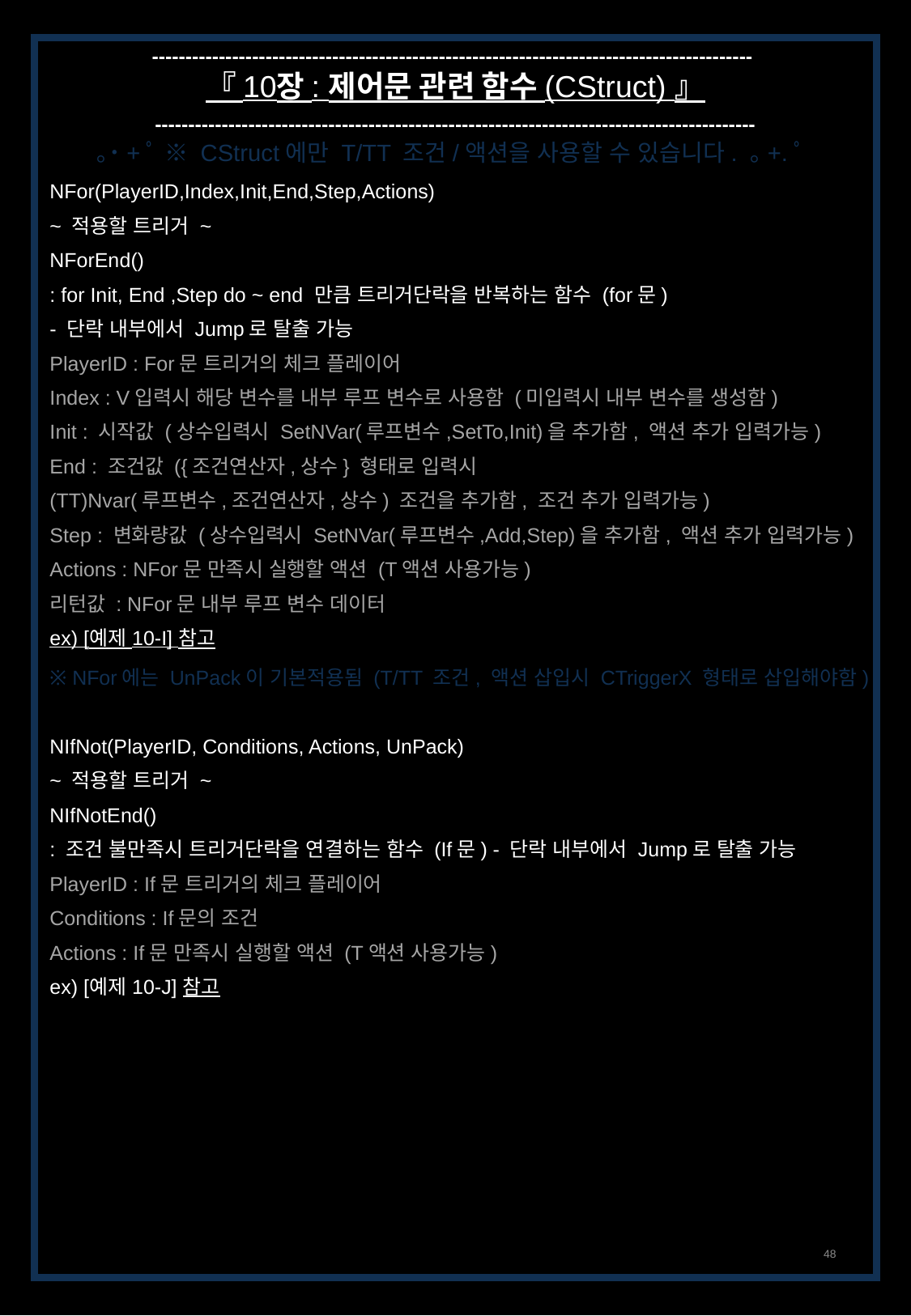

------------------------------------------------------------------------------------------
『 10장 : 제어문 관련 함수 (CStruct) 』
------------------------------------------------------------------------------------------

｡˙+ﾟ ※ CStruct에만 T/TT 조건/액션을 사용할 수 있습니다. ｡+.ﾟ
NFor(PlayerID,Index,Init,End,Step,Actions)
~ 적용할 트리거 ~
NForEnd()
: for Init, End ,Step do ~ end 만큼 트리거단락을 반복하는 함수 (for문)
- 단락 내부에서 Jump로 탈출 가능
PlayerID : For문 트리거의 체크 플레이어
Index : V입력시 해당 변수를 내부 루프 변수로 사용함 (미입력시 내부 변수를 생성함)
Init : 시작값 (상수입력시 SetNVar(루프변수,SetTo,Init)을 추가함, 액션 추가 입력가능)
End : 조건값 ({조건연산자,상수} 형태로 입력시
(TT)Nvar(루프변수,조건연산자,상수) 조건을 추가함, 조건 추가 입력가능)
Step : 변화량값 (상수입력시 SetNVar(루프변수,Add,Step)을 추가함, 액션 추가 입력가능)
Actions : NFor문 만족시 실행할 액션 (T액션 사용가능)
리턴값 : NFor문 내부 루프 변수 데이터
ex) [예제 10-I] 참고
※ NFor에는 UnPack이 기본적용됨 (T/TT 조건, 액션 삽입시 CTriggerX 형태로 삽입해야함)

NIfNot(PlayerID, Conditions, Actions, UnPack)
~ 적용할 트리거 ~
NIfNotEnd()
: 조건 불만족시 트리거단락을 연결하는 함수 (If문) - 단락 내부에서 Jump로 탈출 가능
PlayerID : If문 트리거의 체크 플레이어
Conditions : If문의 조건
Actions : If문 만족시 실행할 액션 (T액션 사용가능)
ex) [예제 10-J] 참고
48